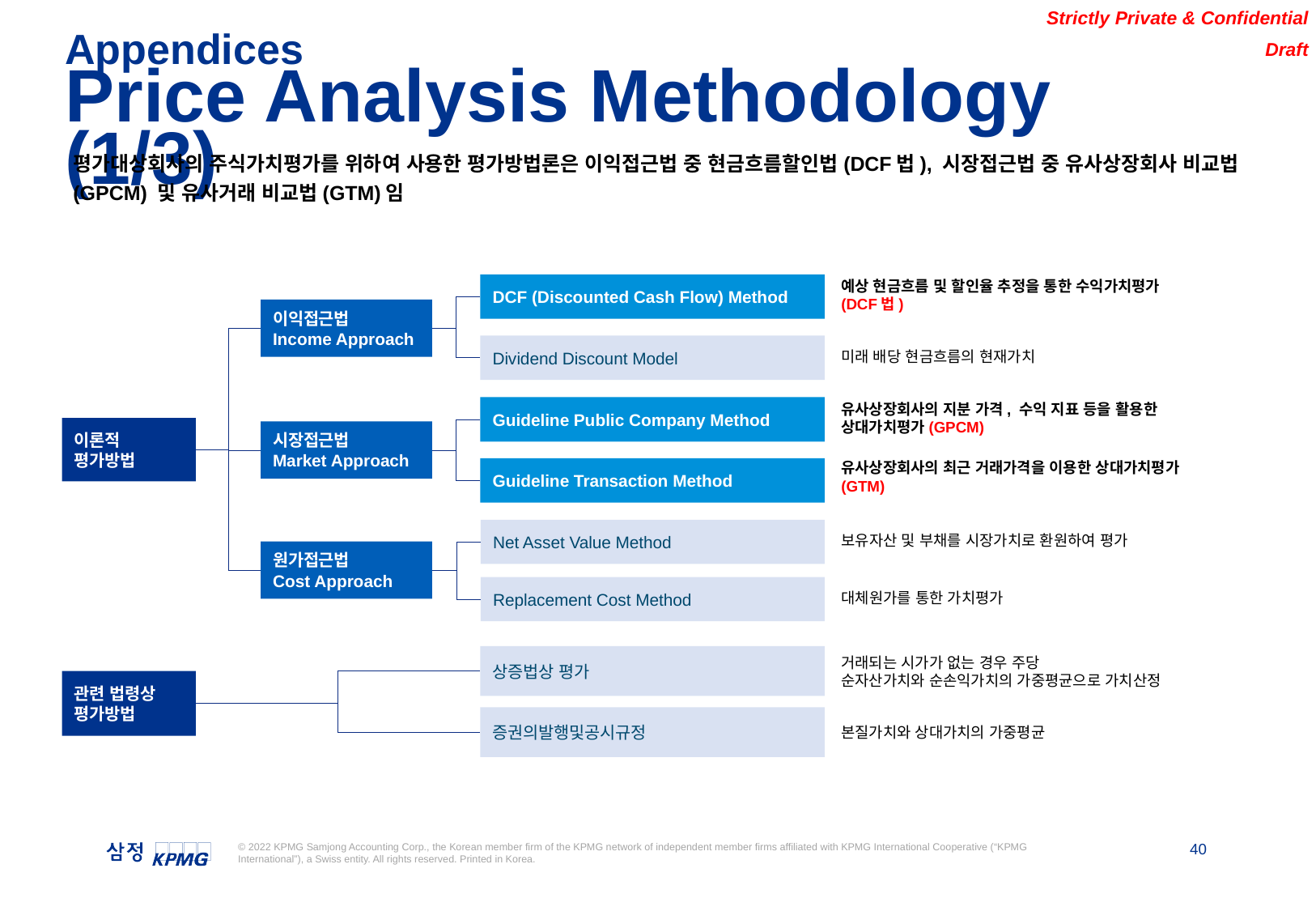

Appendices
Price Analysis Methodology (1/3)
평가대상회사의 주식가치평가를 위하여 사용한 평가방법론은 이익접근법 중 현금흐름할인법(DCF법), 시장접근법 중 유사상장회사 비교법(GPCM) 및 유사거래 비교법(GTM)임
예상 현금흐름 및 할인율 추정을 통한 수익가치평가(DCF법)
DCF (Discounted Cash Flow) Method
이익접근법
Income Approach
미래 배당 현금흐름의 현재가치
Dividend Discount Model
유사상장회사의 지분 가격, 수익 지표 등을 활용한 상대가치평가(GPCM)
Guideline Public Company Method
이론적
평가방법
시장접근법
Market Approach
유사상장회사의 최근 거래가격을 이용한 상대가치평가(GTM)
Guideline Transaction Method
보유자산 및 부채를 시장가치로 환원하여 평가
Net Asset Value Method
원가접근법
Cost Approach
대체원가를 통한 가치평가
Replacement Cost Method
상증법상 평가
거래되는 시가가 없는 경우 주당
순자산가치와 순손익가치의 가중평균으로 가치산정
관련 법령상
평가방법
증권의발행및공시규정
본질가치와 상대가치의 가중평균